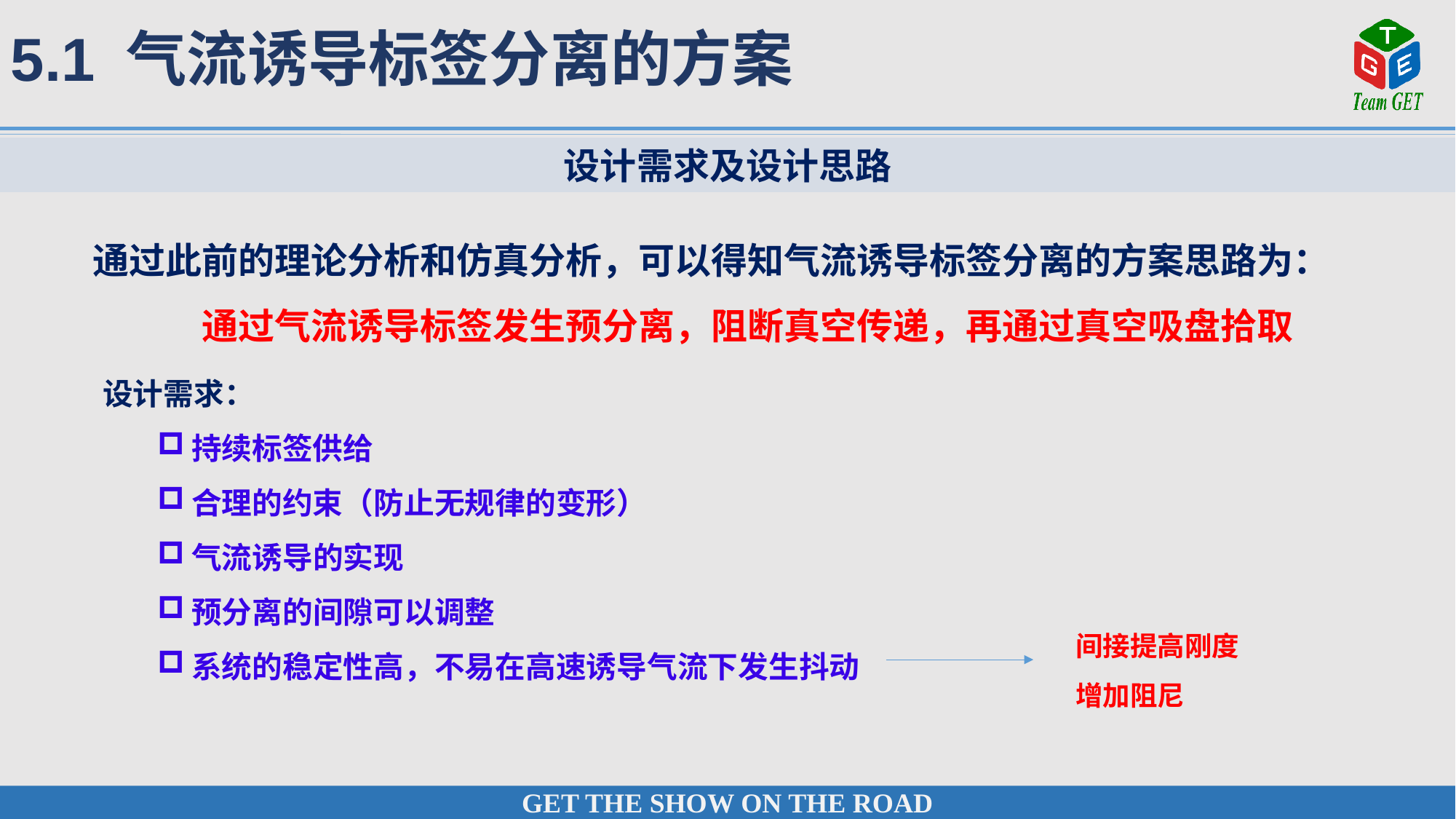

5.1 气流诱导标签分离的方案
设计需求及设计思路
通过此前的理论分析和仿真分析，可以得知气流诱导标签分离的方案思路为：
	通过气流诱导标签发生预分离，阻断真空传递，再通过真空吸盘拾取
设计需求：
持续标签供给
合理的约束（防止无规律的变形）
气流诱导的实现
预分离的间隙可以调整
系统的稳定性高，不易在高速诱导气流下发生抖动
间接提高刚度
增加阻尼